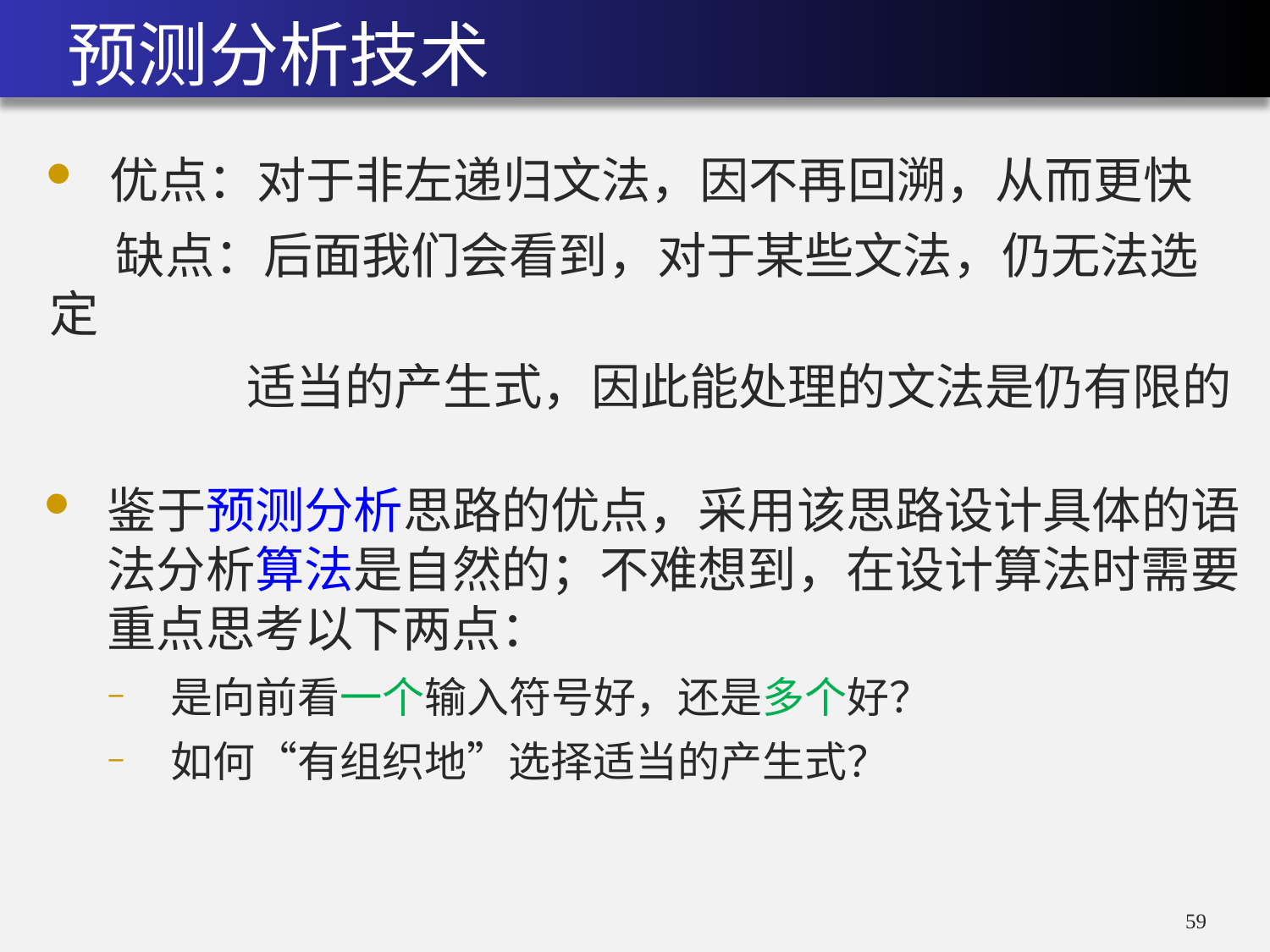

# 预测分析技术
优点：对于非左递归文法，因不再回溯，从而更快
     缺点：后面我们会看到，对于某些文法，仍无法选定
                 适当的产生式，因此能处理的文法是仍有限的
鉴于预测分析思路的优点，采用该思路设计具体的语法分析算法是自然的；不难想到，在设计算法时需要重点思考以下两点：
是向前看一个输入符号好，还是多个好？
如何“有组织地”选择适当的产生式？
59